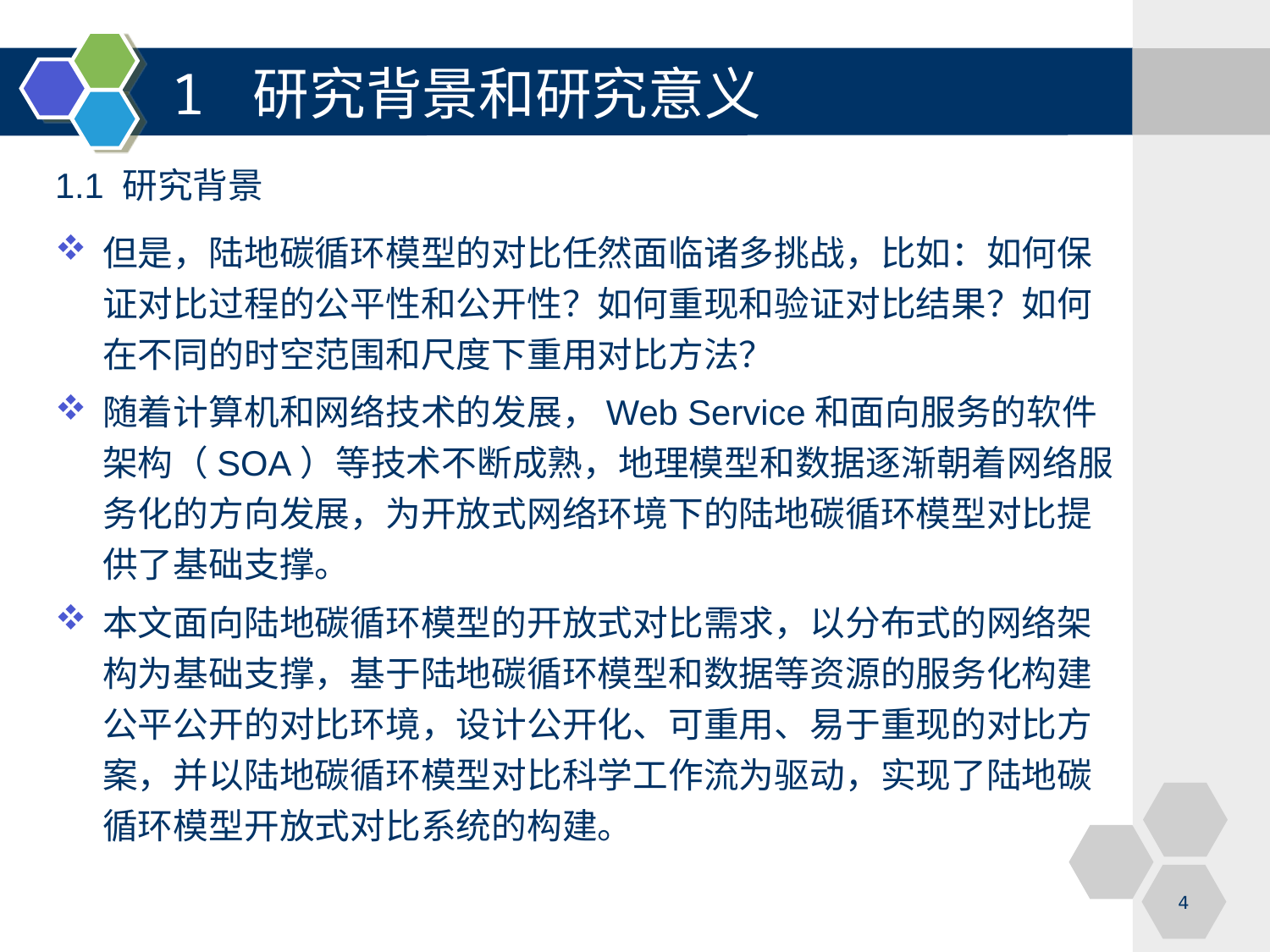

# 1 研究背景和研究意义
1.1 研究背景
但是，陆地碳循环模型的对比任然面临诸多挑战，比如：如何保证对比过程的公平性和公开性？如何重现和验证对比结果？如何在不同的时空范围和尺度下重用对比方法？
随着计算机和网络技术的发展，Web Service和面向服务的软件架构（SOA）等技术不断成熟，地理模型和数据逐渐朝着网络服务化的方向发展，为开放式网络环境下的陆地碳循环模型对比提供了基础支撑。
本文面向陆地碳循环模型的开放式对比需求，以分布式的网络架构为基础支撑，基于陆地碳循环模型和数据等资源的服务化构建公平公开的对比环境，设计公开化、可重用、易于重现的对比方案，并以陆地碳循环模型对比科学工作流为驱动，实现了陆地碳循环模型开放式对比系统的构建。
4